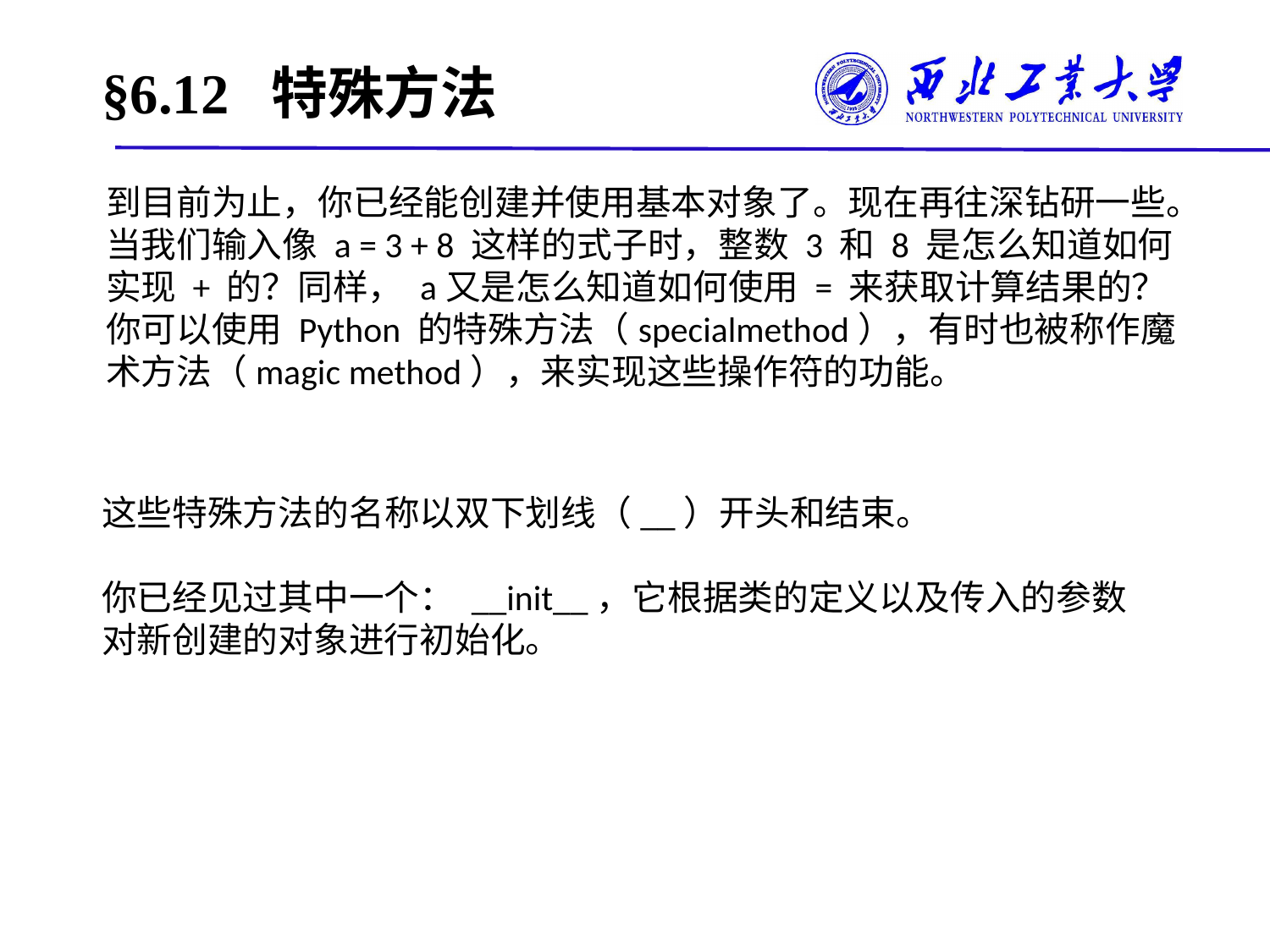

# §6.12  特殊方法
到目前为止，你已经能创建并使用基本对象了。现在再往深钻研一些。
当我们输入像 a = 3 + 8 这样的式子时，整数 3 和 8 是怎么知道如何实现 + 的？同样， a又是怎么知道如何使用 = 来获取计算结果的？你可以使用 Python 的特殊方法（specialmethod），有时也被称作魔术方法（magic method），来实现这些操作符的功能。

这些特殊方法的名称以双下划线（__）开头和结束。

你已经见过其中一个： __init__，它根据类的定义以及传入的参数对新创建的对象进行初始化。